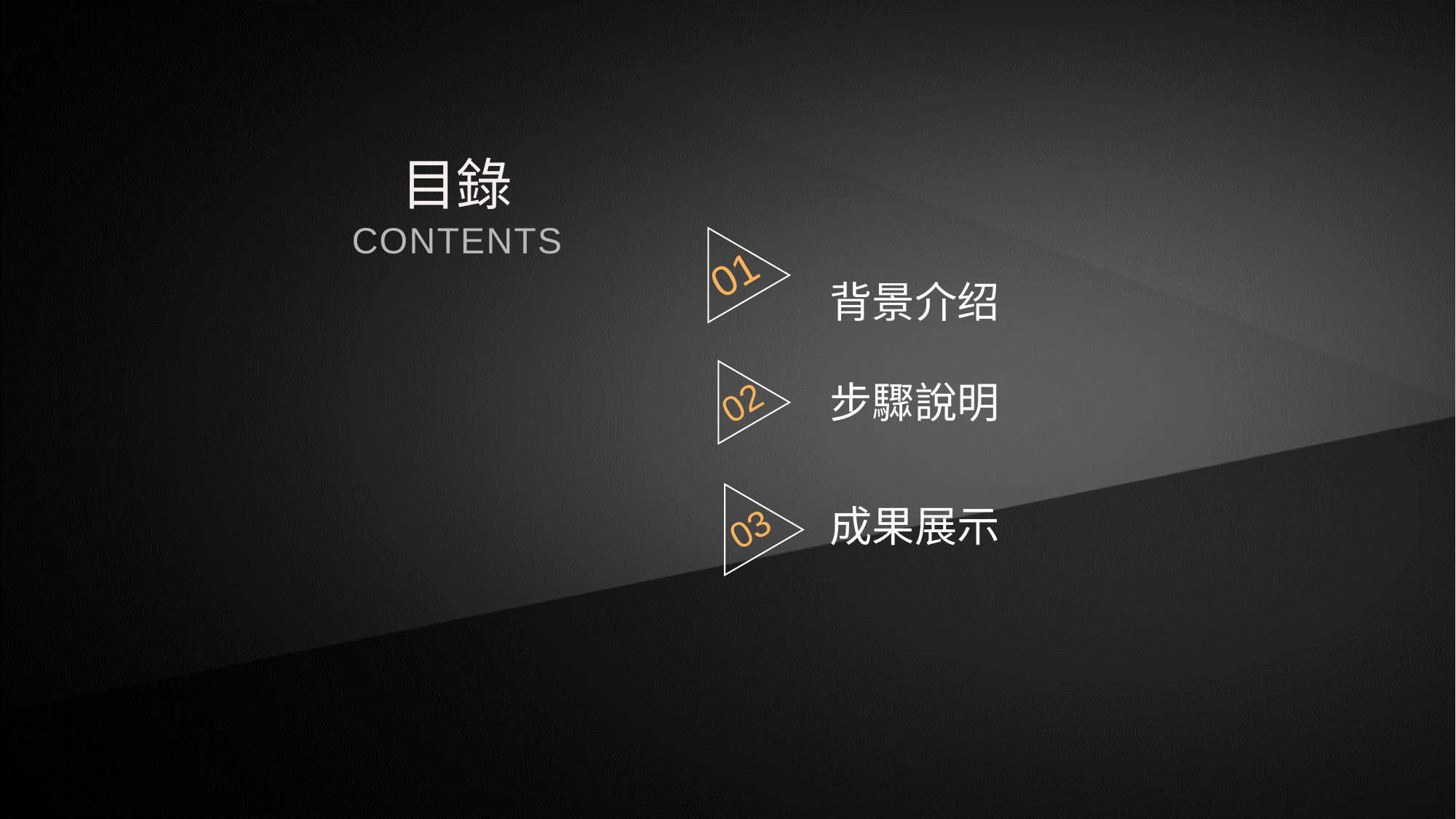

目錄
CONTENTS
01
背景介绍
02
步驟說明
03
成果展示